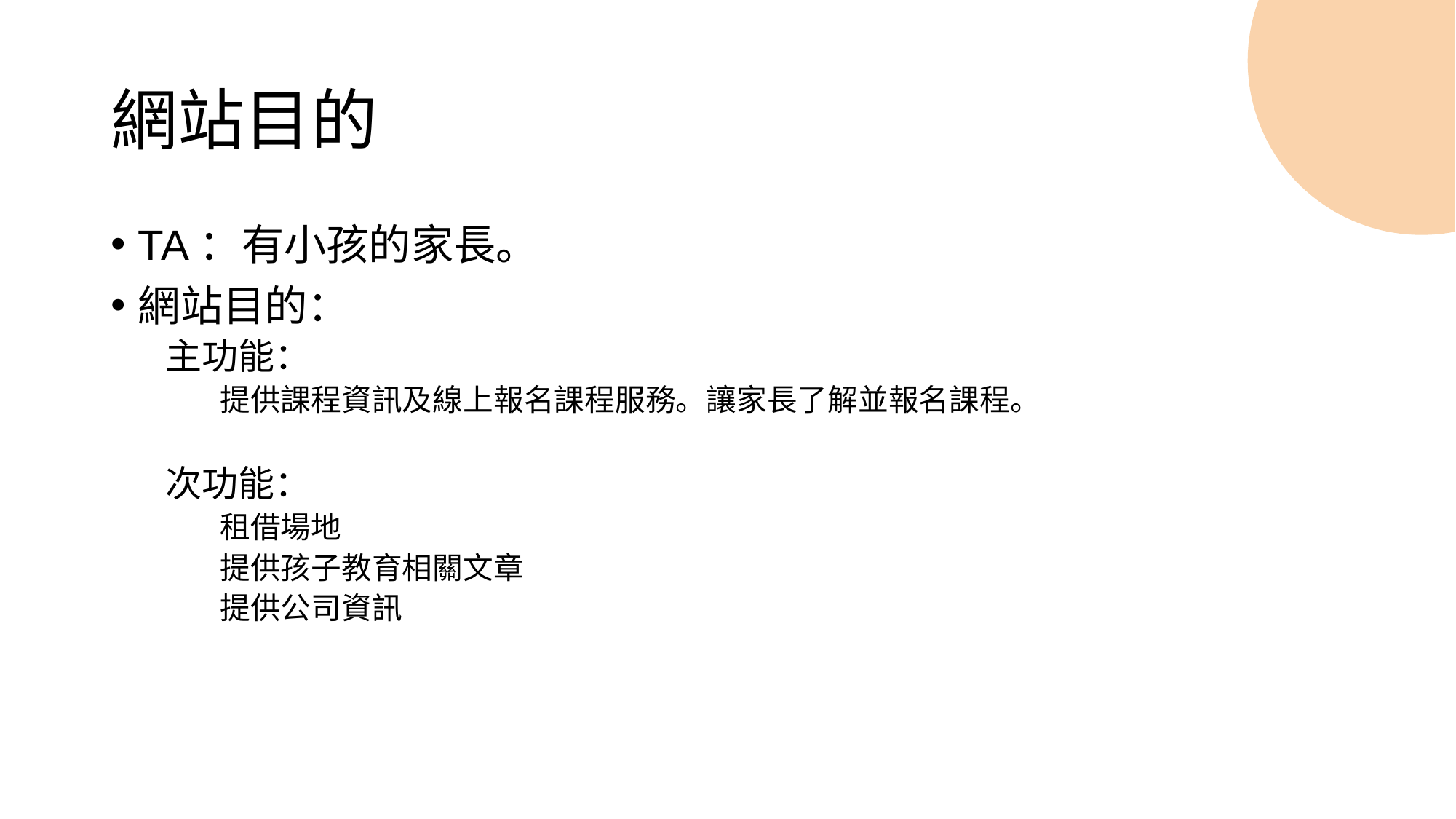

# 網站目的
TA：有小孩的家長。
網站目的：
主功能：
提供課程資訊及線上報名課程服務。讓家長了解並報名課程。

次功能：
租借場地
提供孩子教育相關文章
提供公司資訊